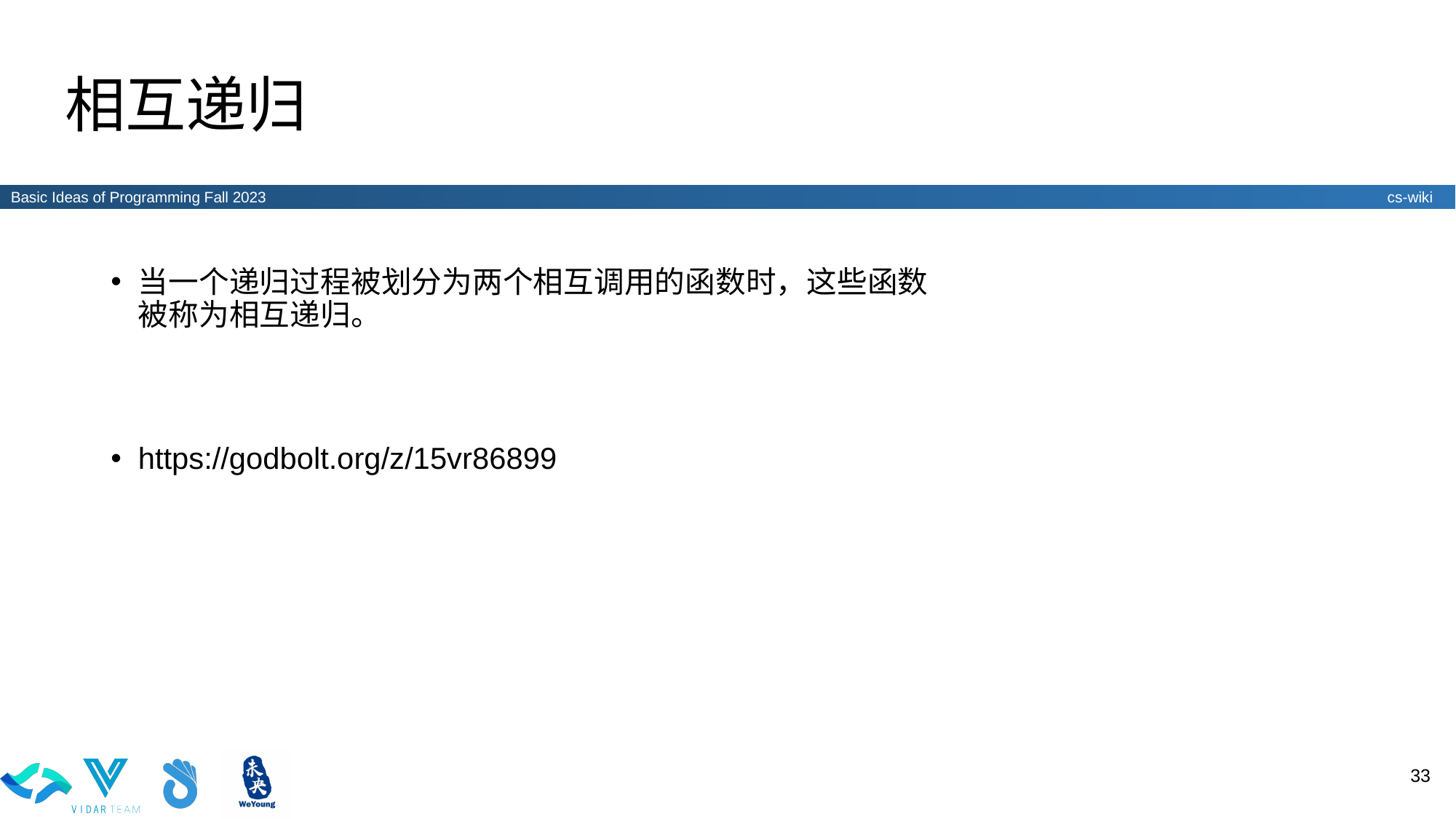

# 相互递归
当一个递归过程被划分为两个相互调用的函数时，这些函数被称为相互递归。

https://godbolt.org/z/15vr86899